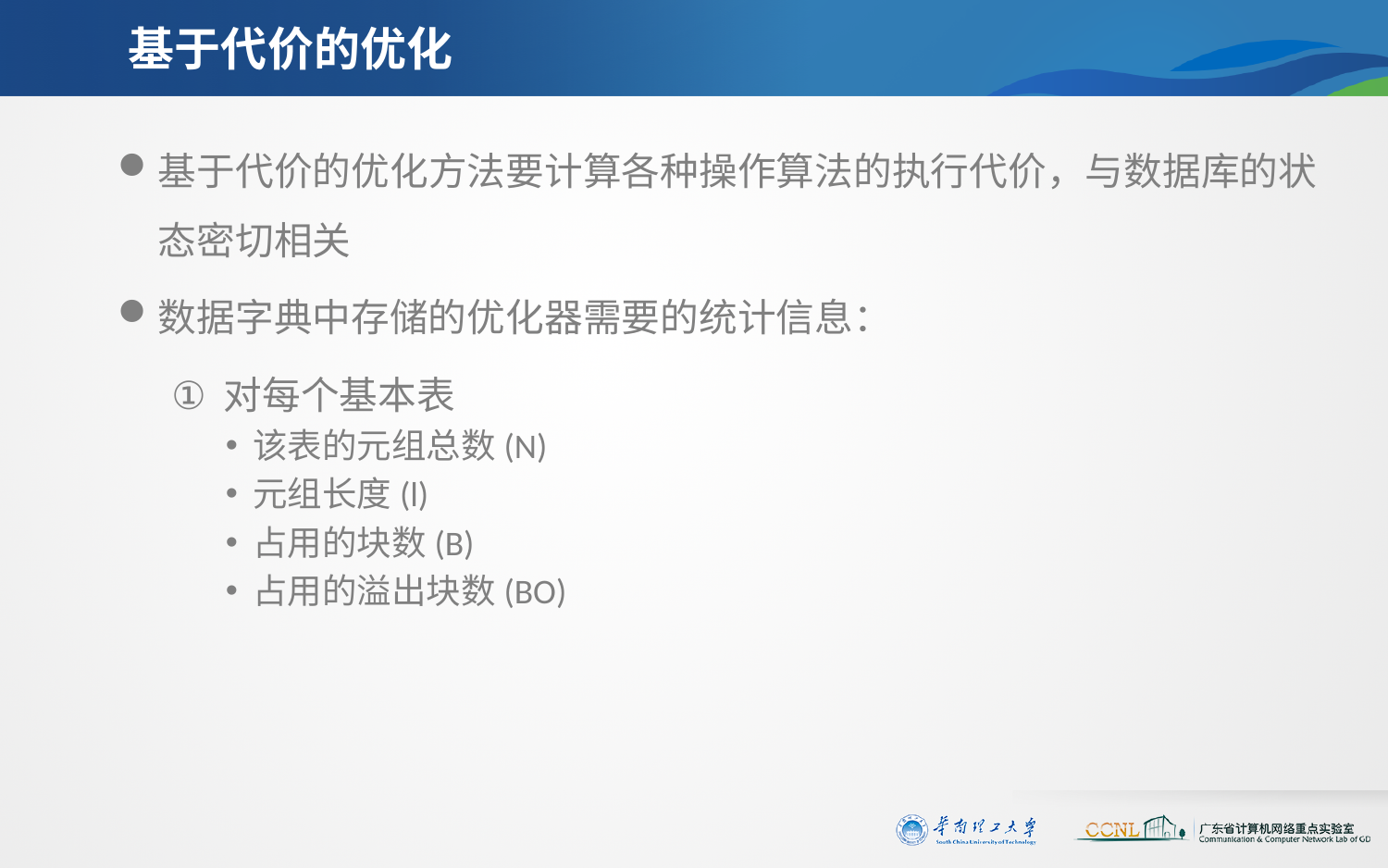

# 基于代价的优化
基于代价的优化方法要计算各种操作算法的执行代价，与数据库的状态密切相关
数据字典中存储的优化器需要的统计信息：
对每个基本表
该表的元组总数(N)
元组长度(l)
占用的块数(B)
占用的溢出块数(BO)